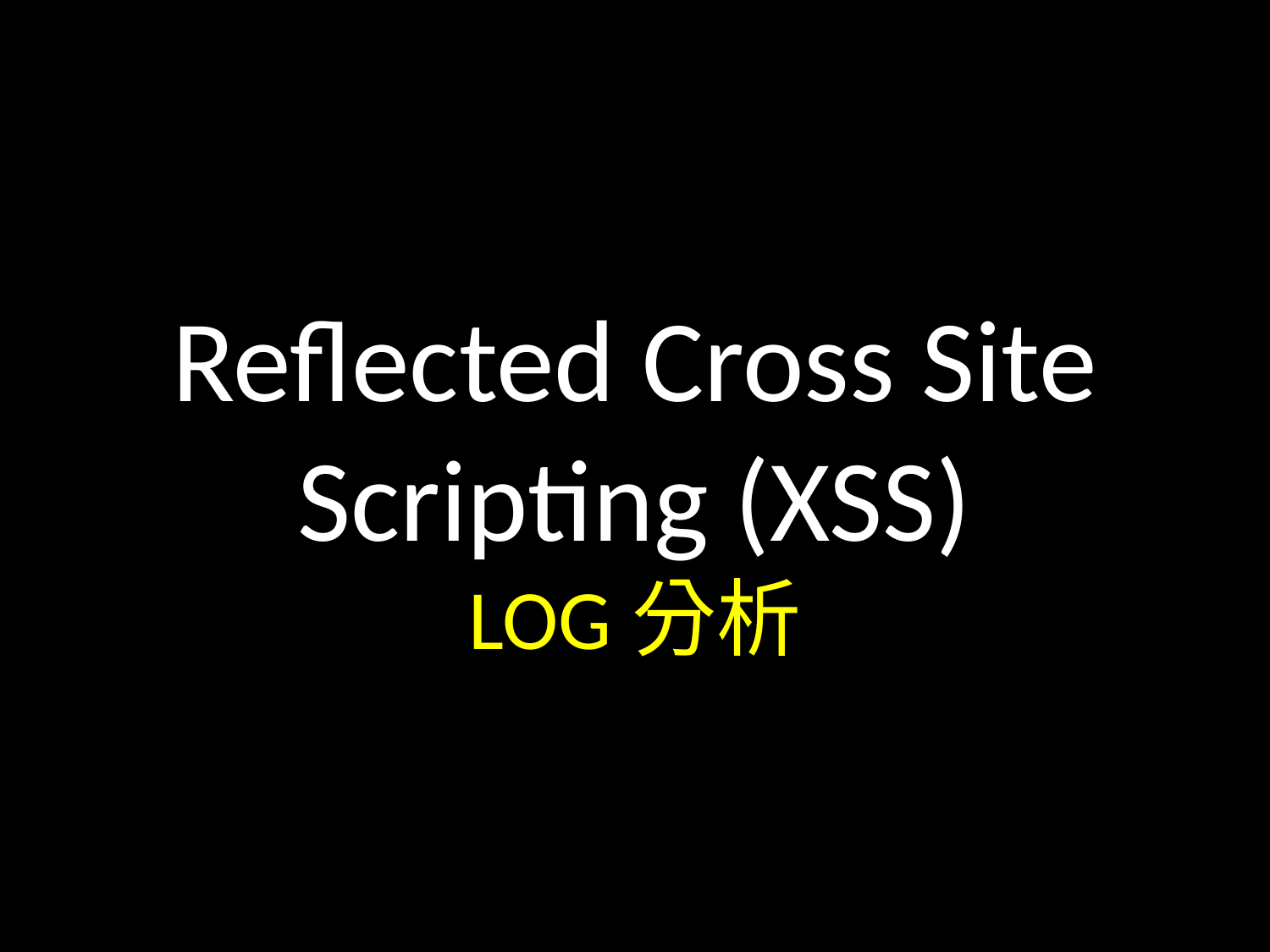

Reflected Cross Site Scripting (XSS)
LOG分析
#